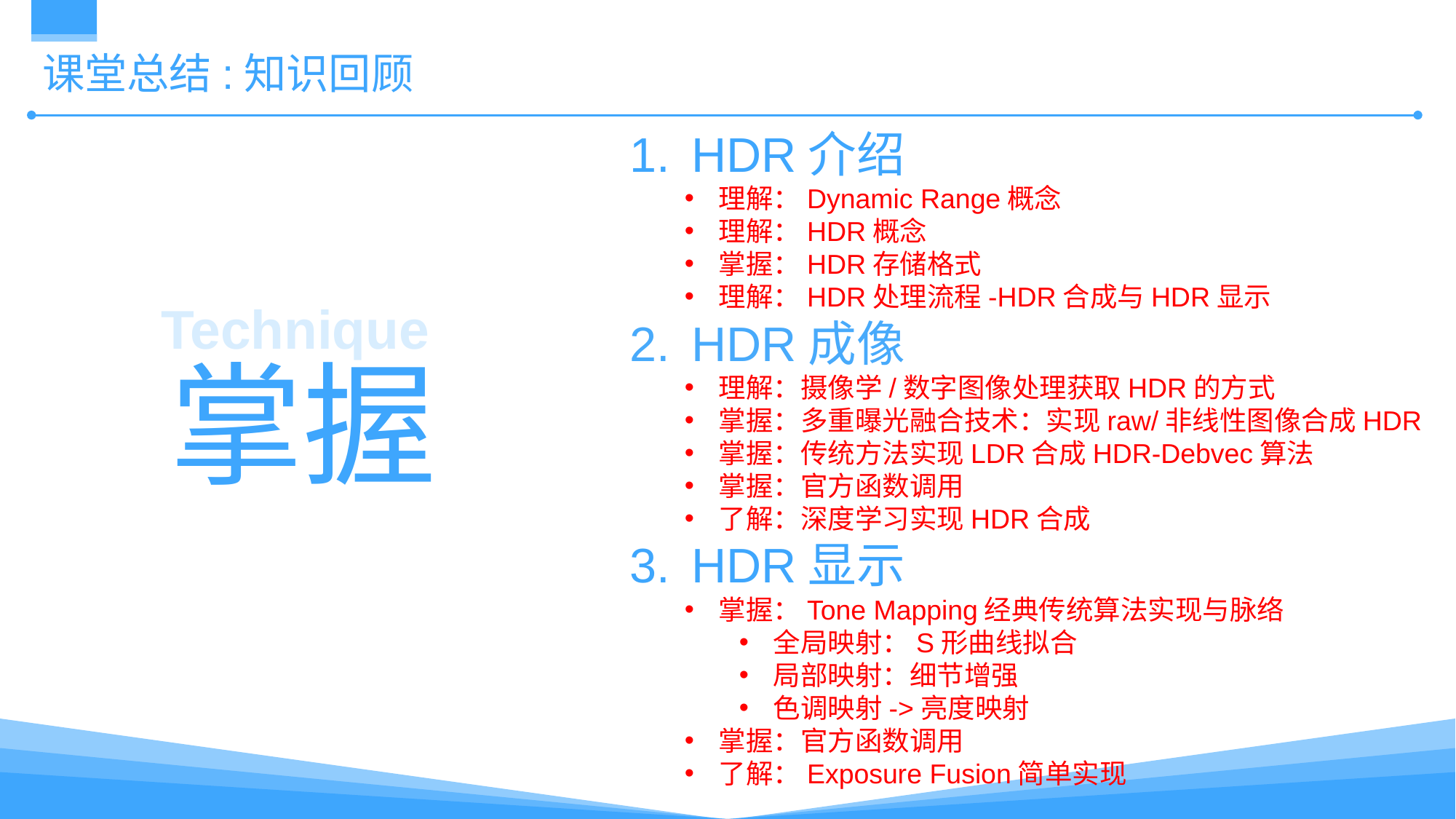

# 课堂总结:知识回顾
HDR介绍
理解：Dynamic Range概念
理解：HDR概念
掌握：HDR存储格式
理解：HDR处理流程-HDR合成与HDR显示
HDR成像
理解：摄像学/数字图像处理获取HDR的方式
掌握：多重曝光融合技术：实现raw/非线性图像合成HDR
掌握：传统方法实现LDR合成HDR-Debvec算法
掌握：官方函数调用
了解：深度学习实现HDR合成
HDR显示
掌握：Tone Mapping经典传统算法实现与脉络
全局映射：S形曲线拟合
局部映射：细节增强
色调映射->亮度映射
掌握：官方函数调用
了解：Exposure Fusion简单实现
Technique
掌握
关键词